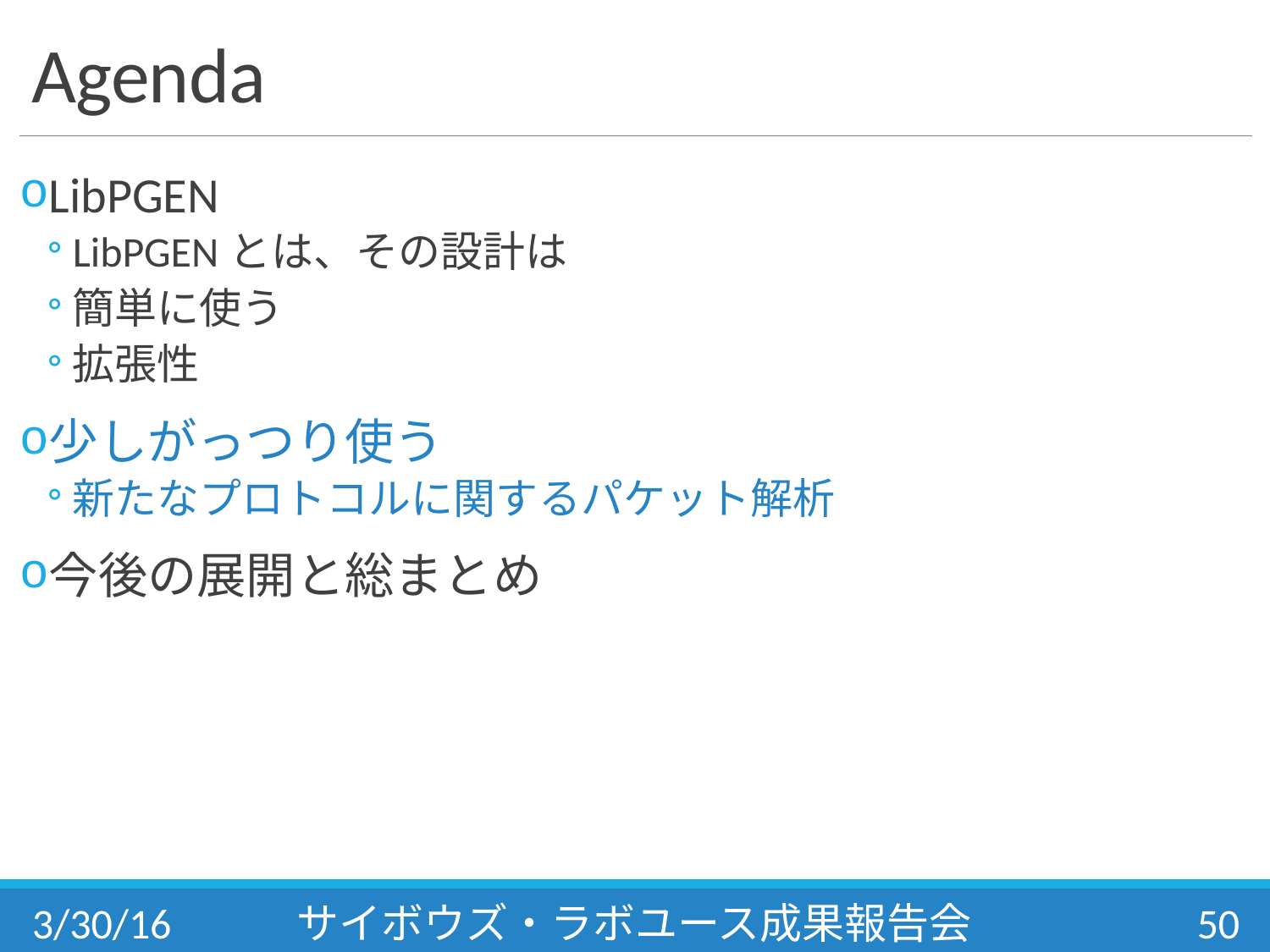

# Agenda
LibPGEN
LibPGENとは、その設計は
簡単に使う
拡張性
少しがっつり使う
新たなプロトコルに関するパケット解析
今後の展開と総まとめ
3/30/16
サイボウズ・ラボユース成果報告会
50